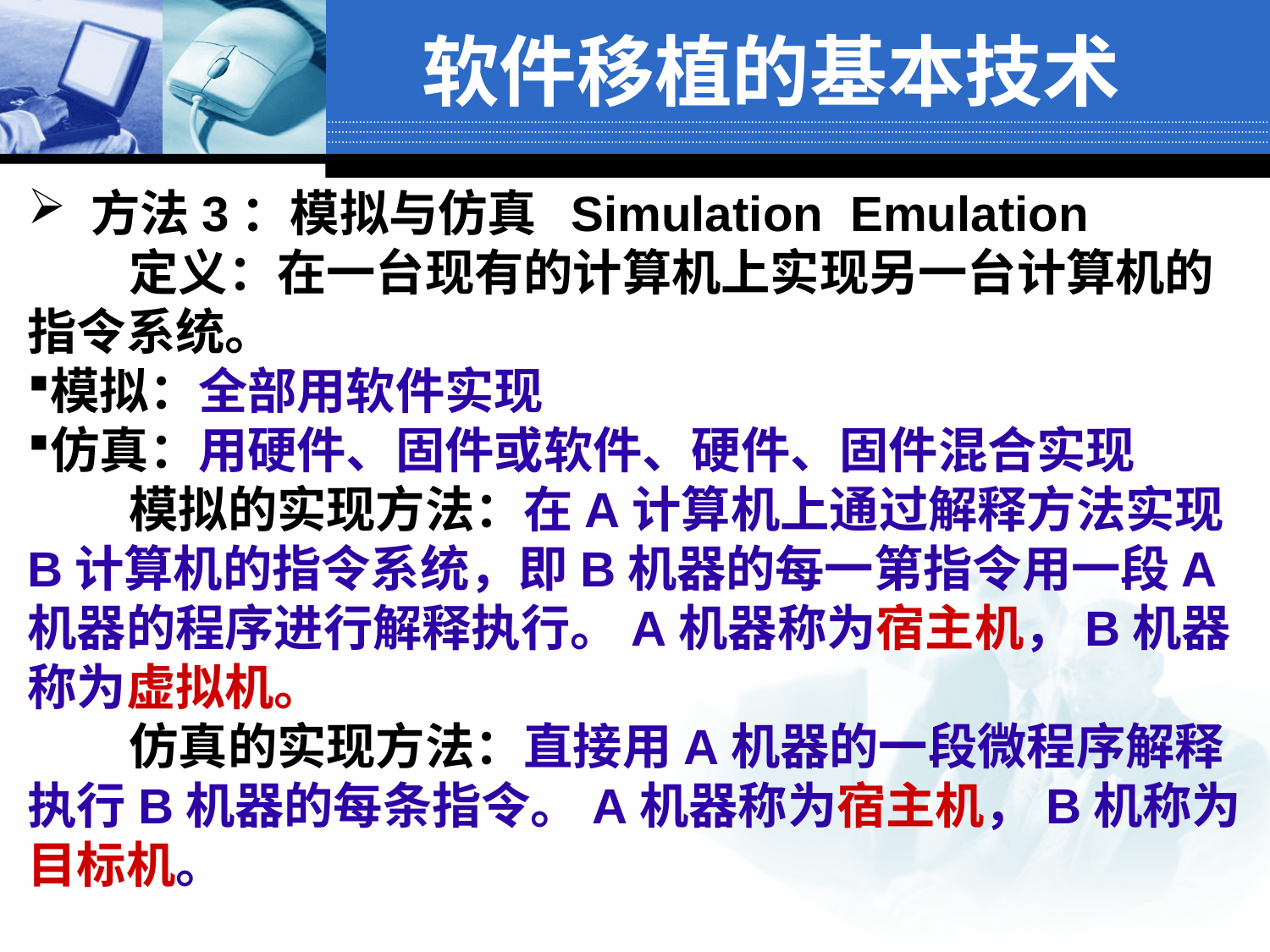

软件移植的基本技术
方法3：模拟与仿真  Simulation  Emulation
        定义：在一台现有的计算机上实现另一台计算机的指令系统。
模拟：全部用软件实现
仿真：用硬件、固件或软件、硬件、固件混合实现
        模拟的实现方法：在A计算机上通过解释方法实现B计算机的指令系统，即B机器的每一第指令用一段A机器的程序进行解释执行。A机器称为宿主机，B机器称为虚拟机。
        仿真的实现方法：直接用A机器的一段微程序解释执行B机器的每条指令。A机器称为宿主机，B机称为目标机。